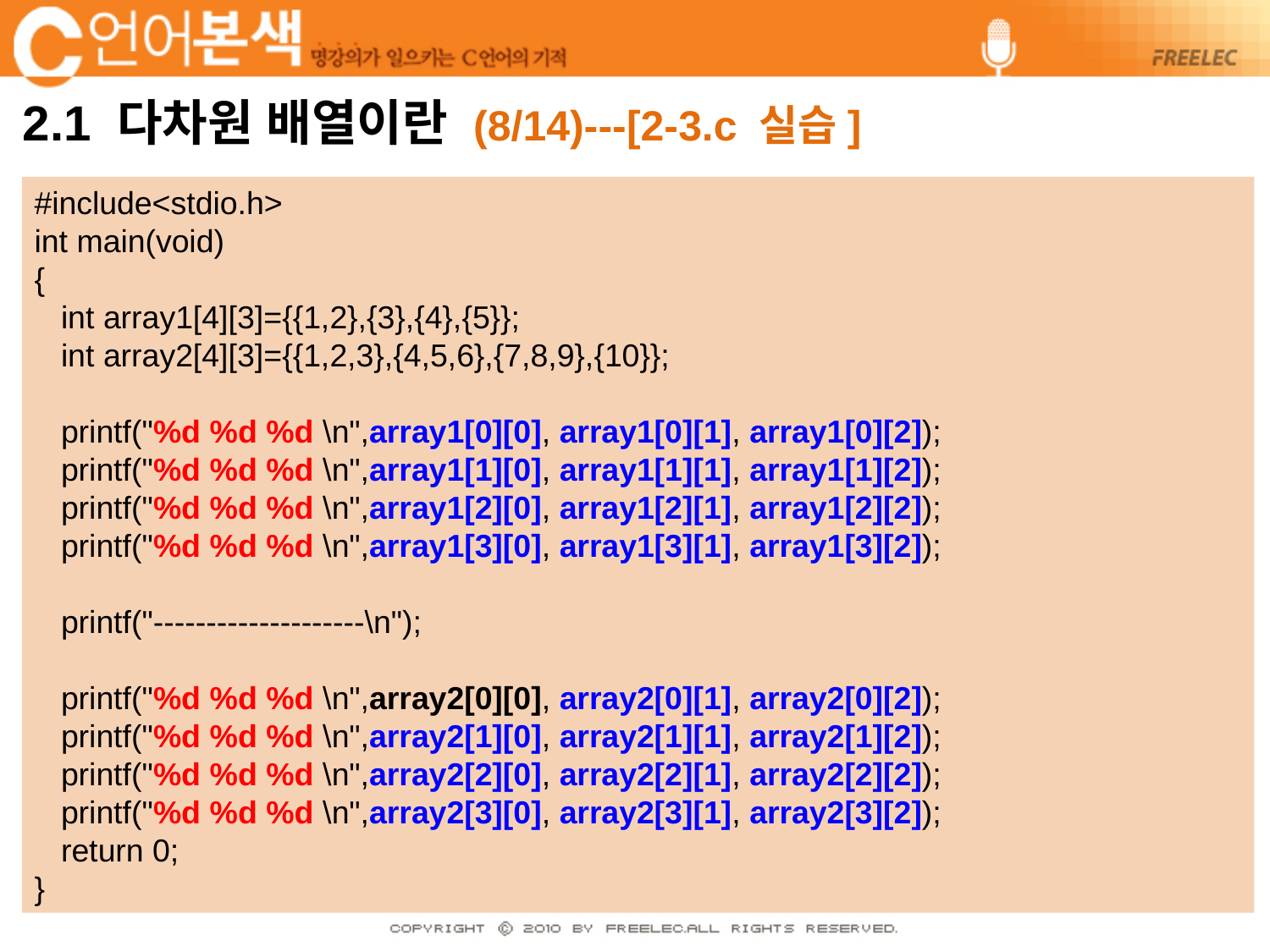

# 2.1 다차원 배열이란 (8/14)---[2-3.c 실습]

#include<stdio.h>
int main(void)
{
   int array1[4][3]={{1,2},{3},{4},{5}};
   int array2[4][3]={{1,2,3},{4,5,6},{7,8,9},{10}};

   printf("%d %d %d \n",array1[0][0], array1[0][1], array1[0][2]);
   printf("%d %d %d \n",array1[1][0], array1[1][1], array1[1][2]);
   printf("%d %d %d \n",array1[2][0], array1[2][1], array1[2][2]);
   printf("%d %d %d \n",array1[3][0], array1[3][1], array1[3][2]);

   printf("--------------------\n");

   printf("%d %d %d \n",array2[0][0], array2[0][1], array2[0][2]);
   printf("%d %d %d \n",array2[1][0], array2[1][1], array2[1][2]);
   printf("%d %d %d \n",array2[2][0], array2[2][1], array2[2][2]);
   printf("%d %d %d \n",array2[3][0], array2[3][1], array2[3][2]);
   return 0;
}